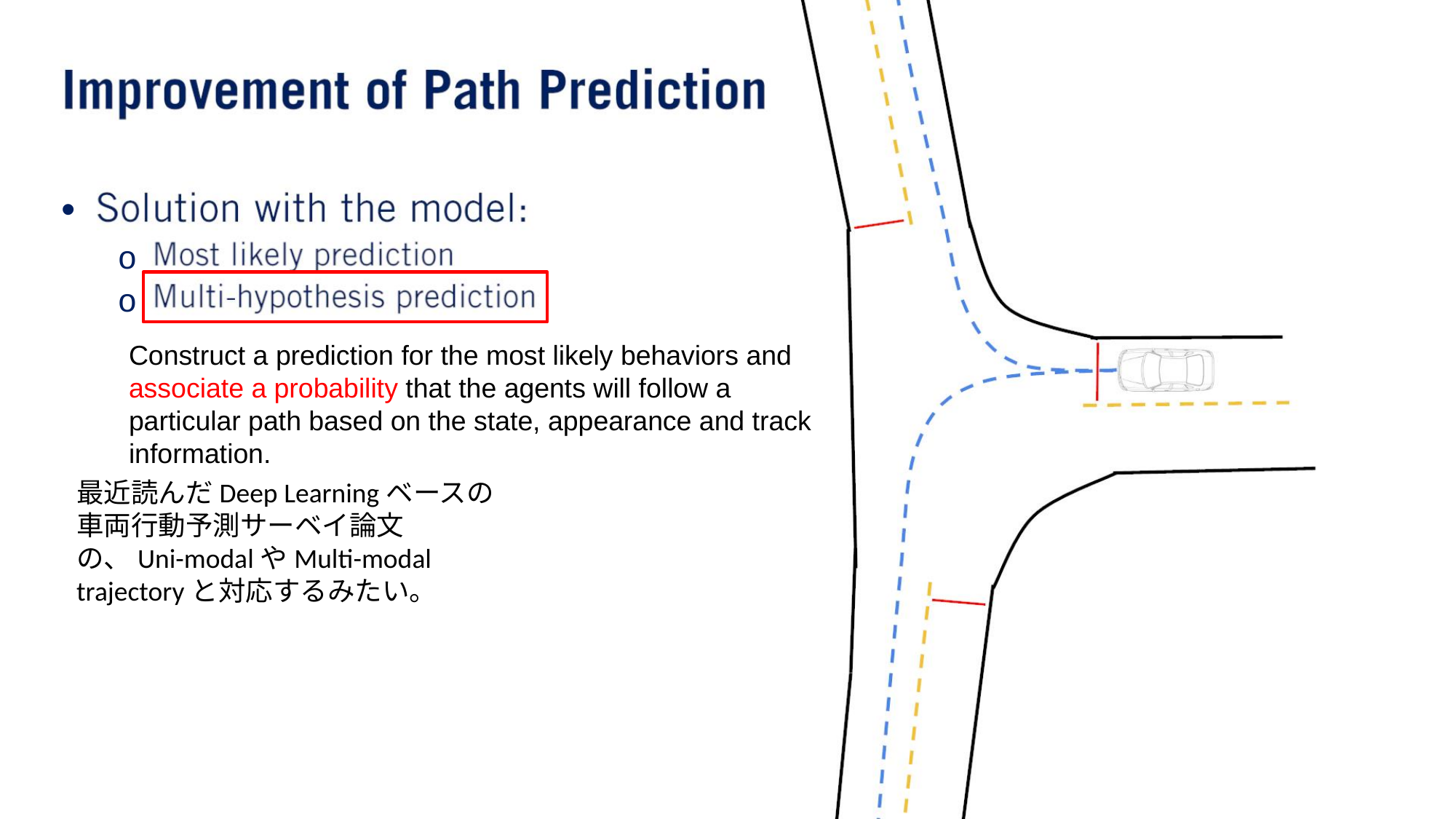

•
o
o

Construct a prediction for the most likely behaviors and associate a probability that the agents will follow a particular path based on the state, appearance and track information.
最近読んだDeep Learningベースの車両行動予測サーベイ論文の、Uni-modalやMulti-modal trajectoryと対応するみたい。